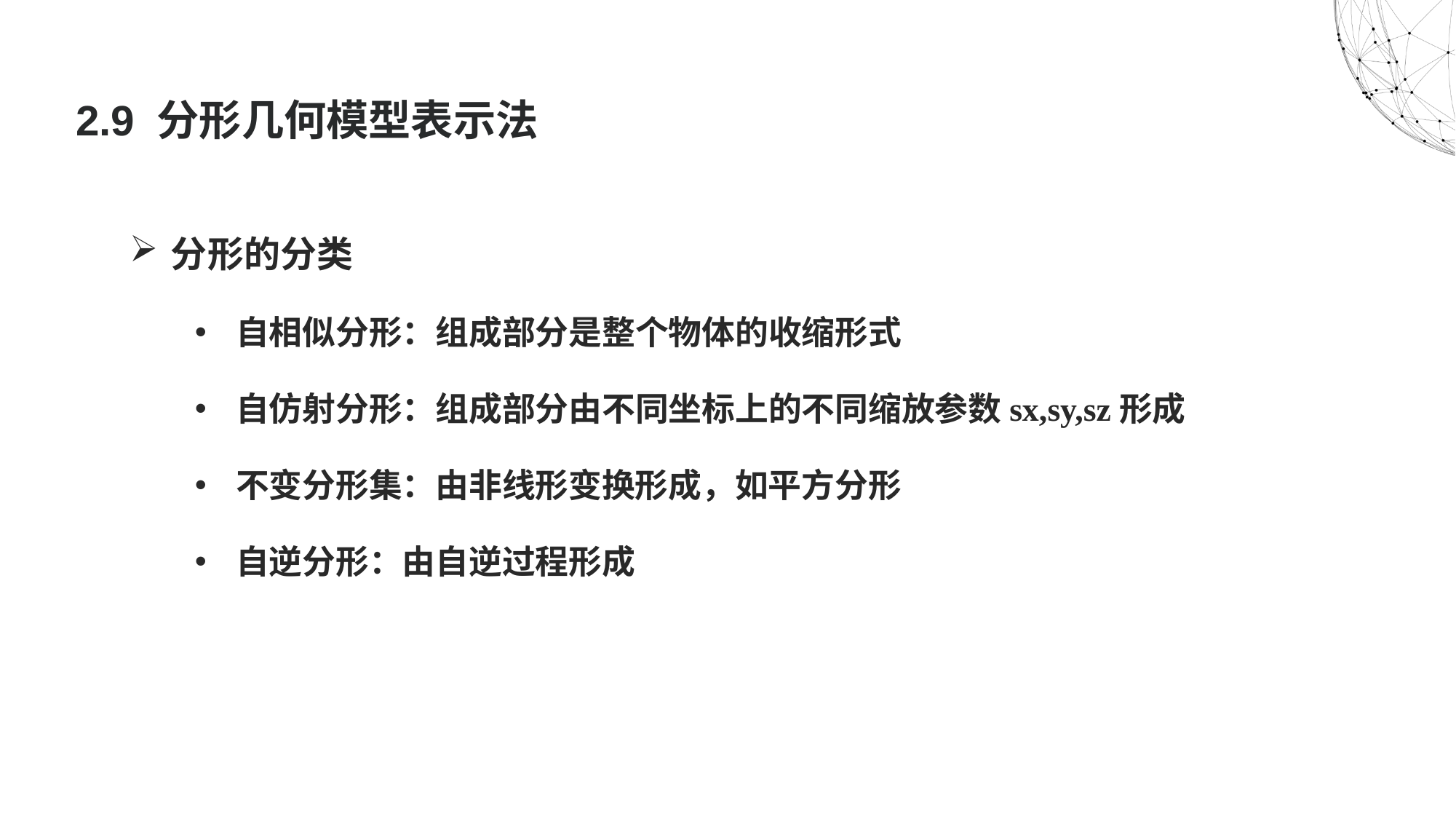

2.9 分形几何模型表示法
分形的分类
自相似分形：组成部分是整个物体的收缩形式
自仿射分形：组成部分由不同坐标上的不同缩放参数sx,sy,sz形成
不变分形集：由非线形变换形成，如平方分形
自逆分形：由自逆过程形成